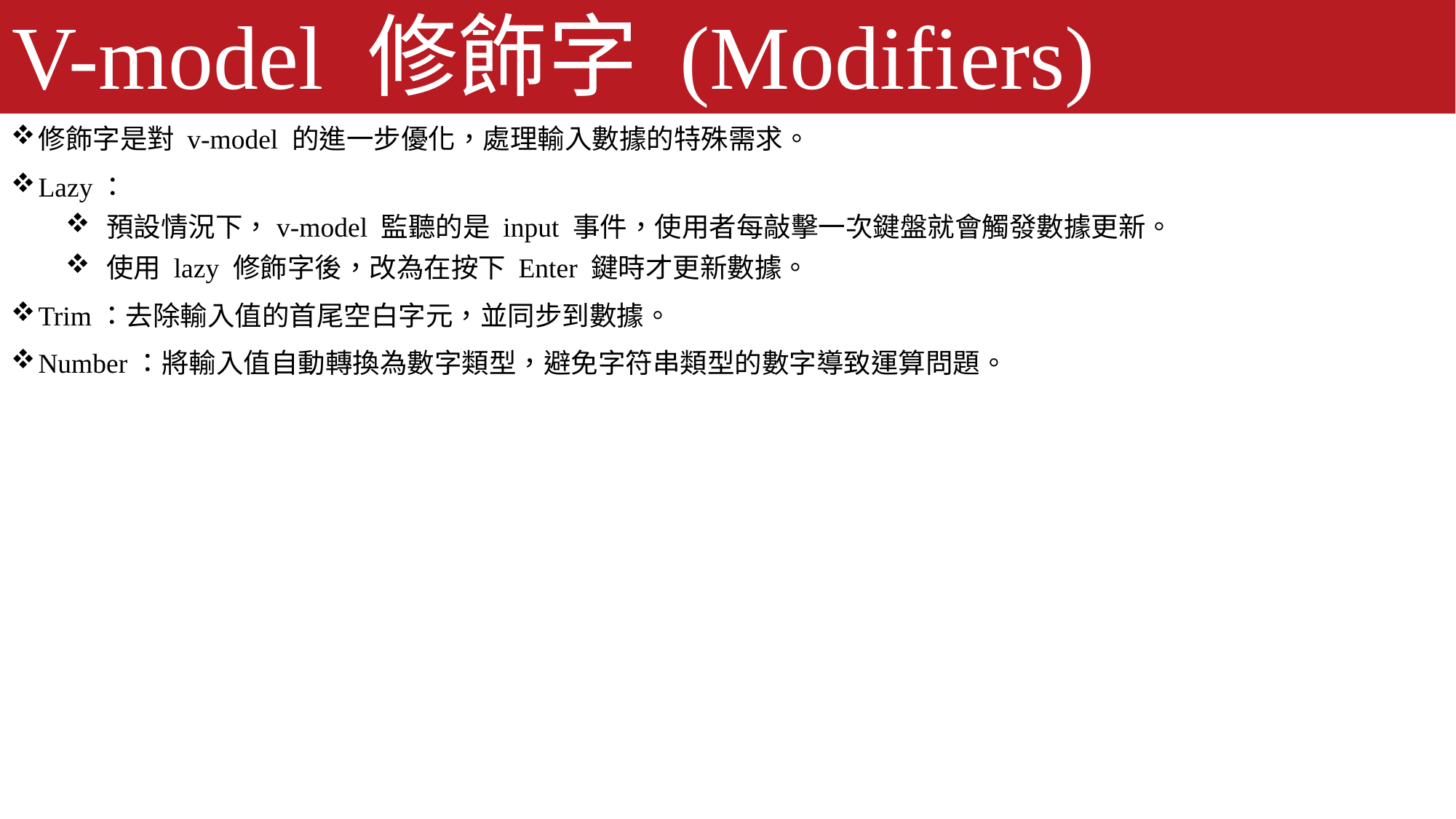

# V-model 修飾字 (Modifiers)
修飾字是對 v-model 的進一步優化，處理輸入數據的特殊需求。
Lazy：
預設情況下，v-model 監聽的是 input 事件，使用者每敲擊一次鍵盤就會觸發數據更新。
使用 lazy 修飾字後，改為在按下 Enter 鍵時才更新數據。
Trim：去除輸入值的首尾空白字元，並同步到數據。
Number：將輸入值自動轉換為數字類型，避免字符串類型的數字導致運算問題。